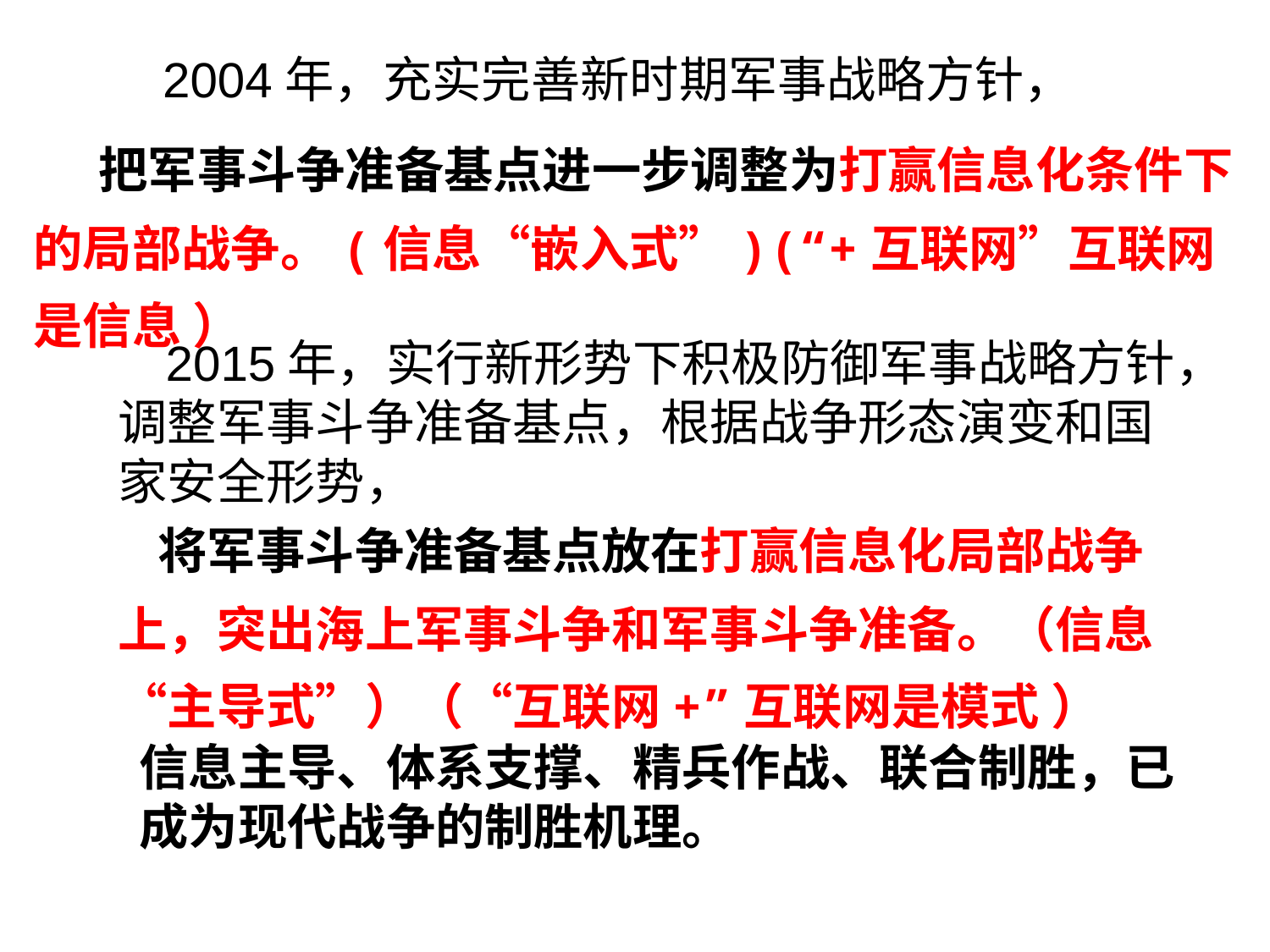

2004年，充实完善新时期军事战略方针，
    把军事斗争准备基点进一步调整为打赢信息化条件下的局部战争。(信息“嵌入式”)(“+互联网”互联网是信息 ）

    2015年，实行新形势下积极防御军事战略方针，调整军事斗争准备基点，根据战争形态演变和国家安全形势，
  将军事斗争准备基点放在打赢信息化局部战争上，突出海上军事斗争和军事斗争准备。（信息“主导式”）（“互联网+”互联网是模式 ）

信息主导、体系支撑、精兵作战、联合制胜，已成为现代战争的制胜机理。